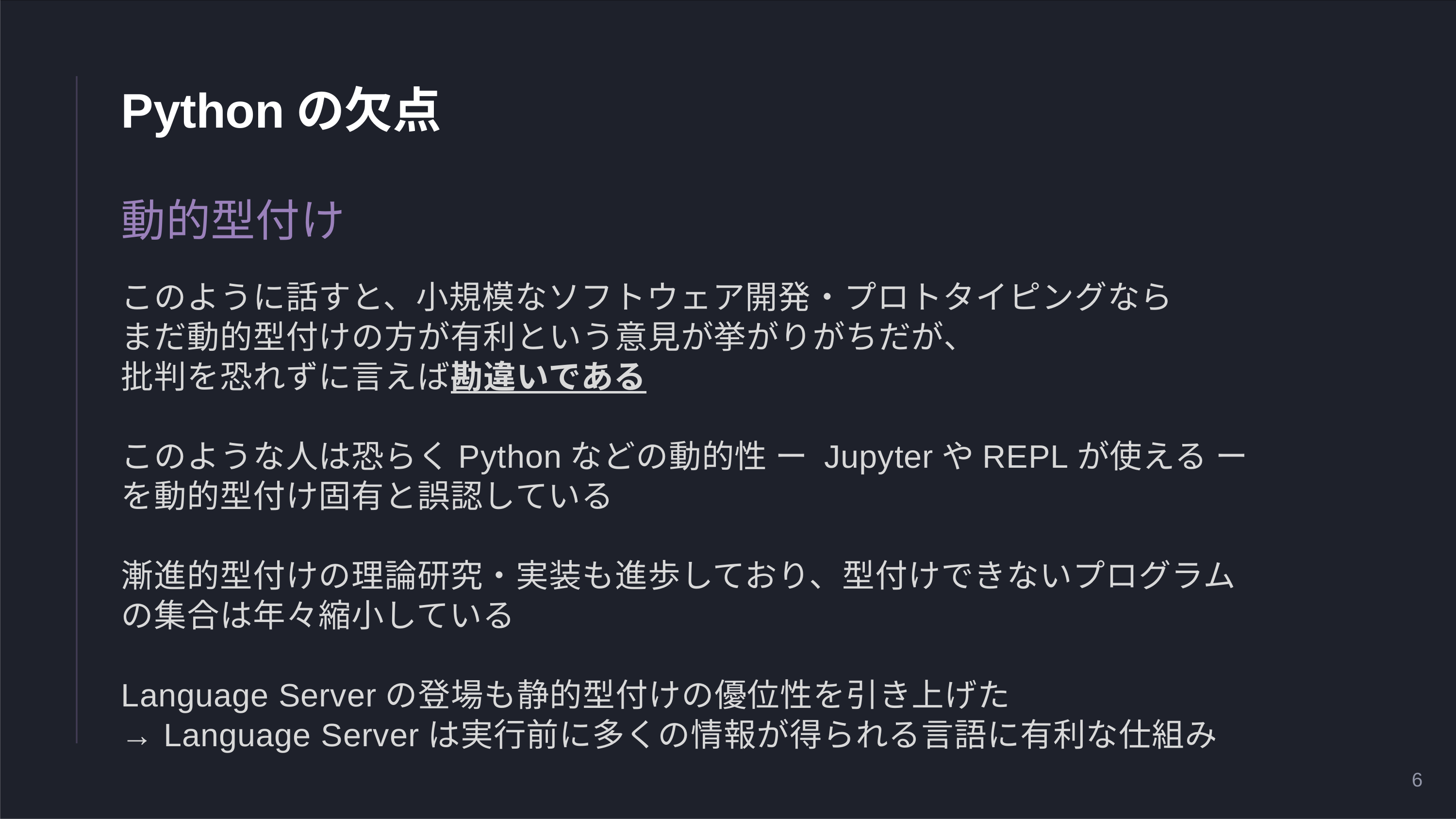

# Pythonの欠点
動的型付け

このように話すと、小規模なソフトウェア開発・プロトタイピングなら
まだ動的型付けの方が有利という意見が挙がりがちだが、
批判を恐れずに言えば勘違いである

このような人は恐らくPythonなどの動的性 ー JupyterやREPLが使える ー
を動的型付け固有と誤認している

漸進的型付けの理論研究・実装も進歩しており、型付けできないプログラム
の集合は年々縮小している

Language Serverの登場も静的型付けの優位性を引き上げた
→ Language Serverは実行前に多くの情報が得られる言語に有利な仕組み
6